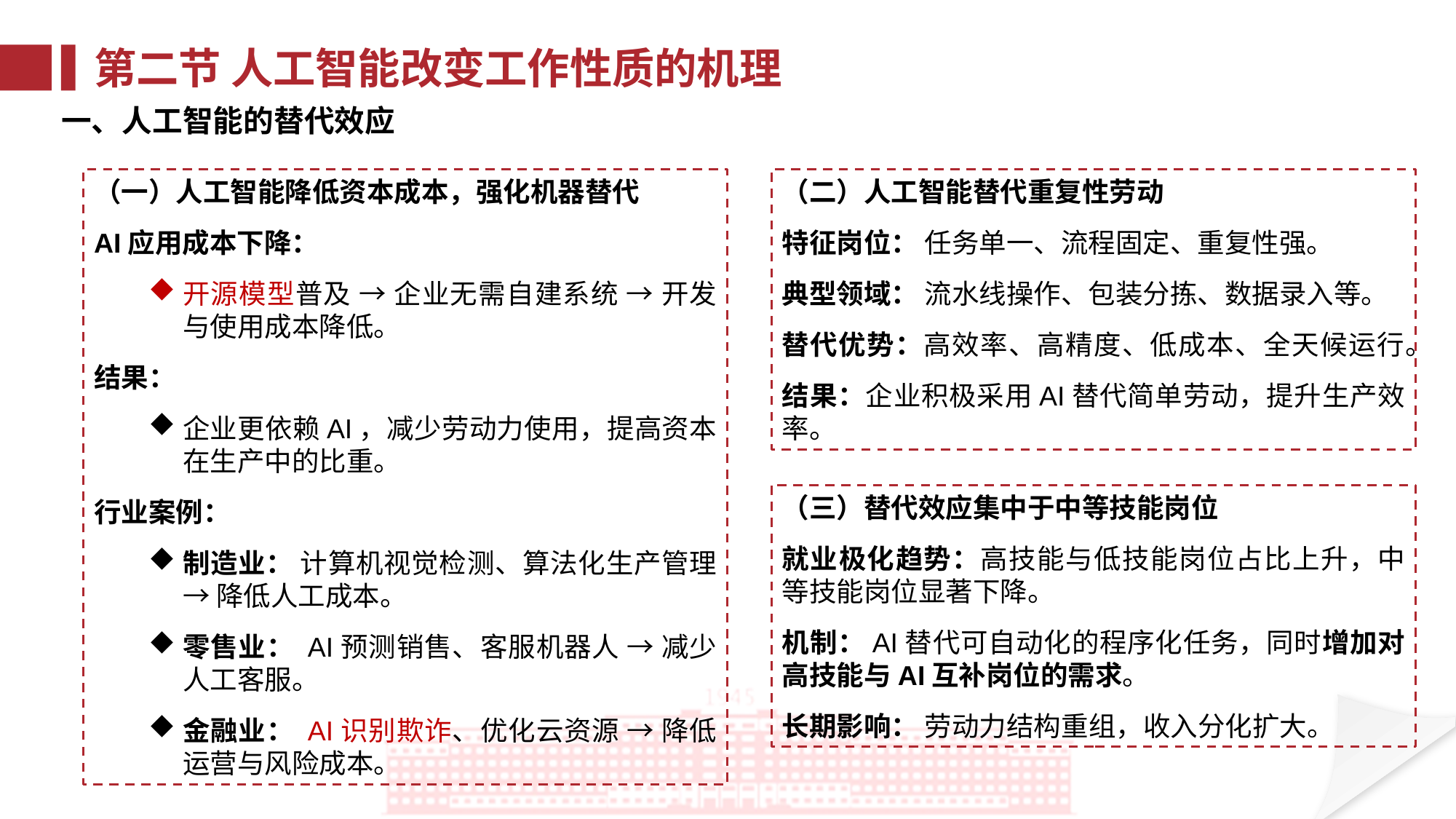

第二节 人工智能改变工作性质的机理
一、人工智能的替代效应
（一）人工智能降低资本成本，强化机器替代
AI应用成本下降：
开源模型普及 → 企业无需自建系统 → 开发与使用成本降低。
结果：
企业更依赖AI，减少劳动力使用，提高资本在生产中的比重。
行业案例：
制造业： 计算机视觉检测、算法化生产管理 → 降低人工成本。
零售业： AI预测销售、客服机器人 → 减少人工客服。
金融业： AI识别欺诈、优化云资源 → 降低运营与风险成本。
（二）人工智能替代重复性劳动
特征岗位： 任务单一、流程固定、重复性强。
典型领域： 流水线操作、包装分拣、数据录入等。
替代优势：高效率、高精度、低成本、全天候运行。
结果：企业积极采用AI替代简单劳动，提升生产效率。
（三）替代效应集中于中等技能岗位
就业极化趋势：高技能与低技能岗位占比上升，中等技能岗位显著下降。
机制：AI替代可自动化的程序化任务，同时增加对高技能与AI互补岗位的需求。
长期影响： 劳动力结构重组，收入分化扩大。